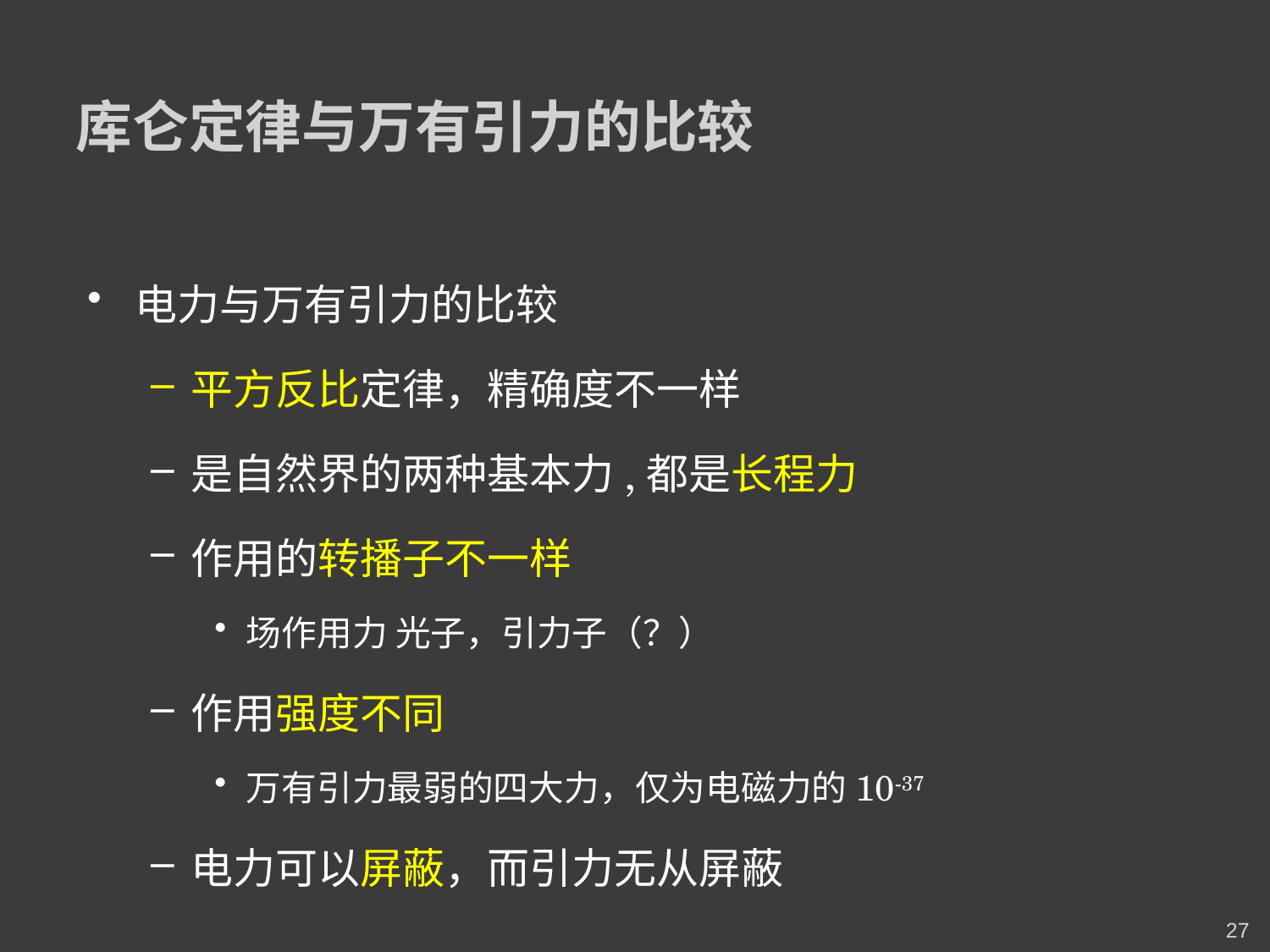

# 库仑定律与万有引力的比较
电力与万有引力的比较
平方反比定律，精确度不一样
是自然界的两种基本力,都是长程力
作用的转播子不一样
场作用力 光子，引力子（？）
作用强度不同
万有引力最弱的四大力，仅为电磁力的10-37
电力可以屏蔽，而引力无从屏蔽
27